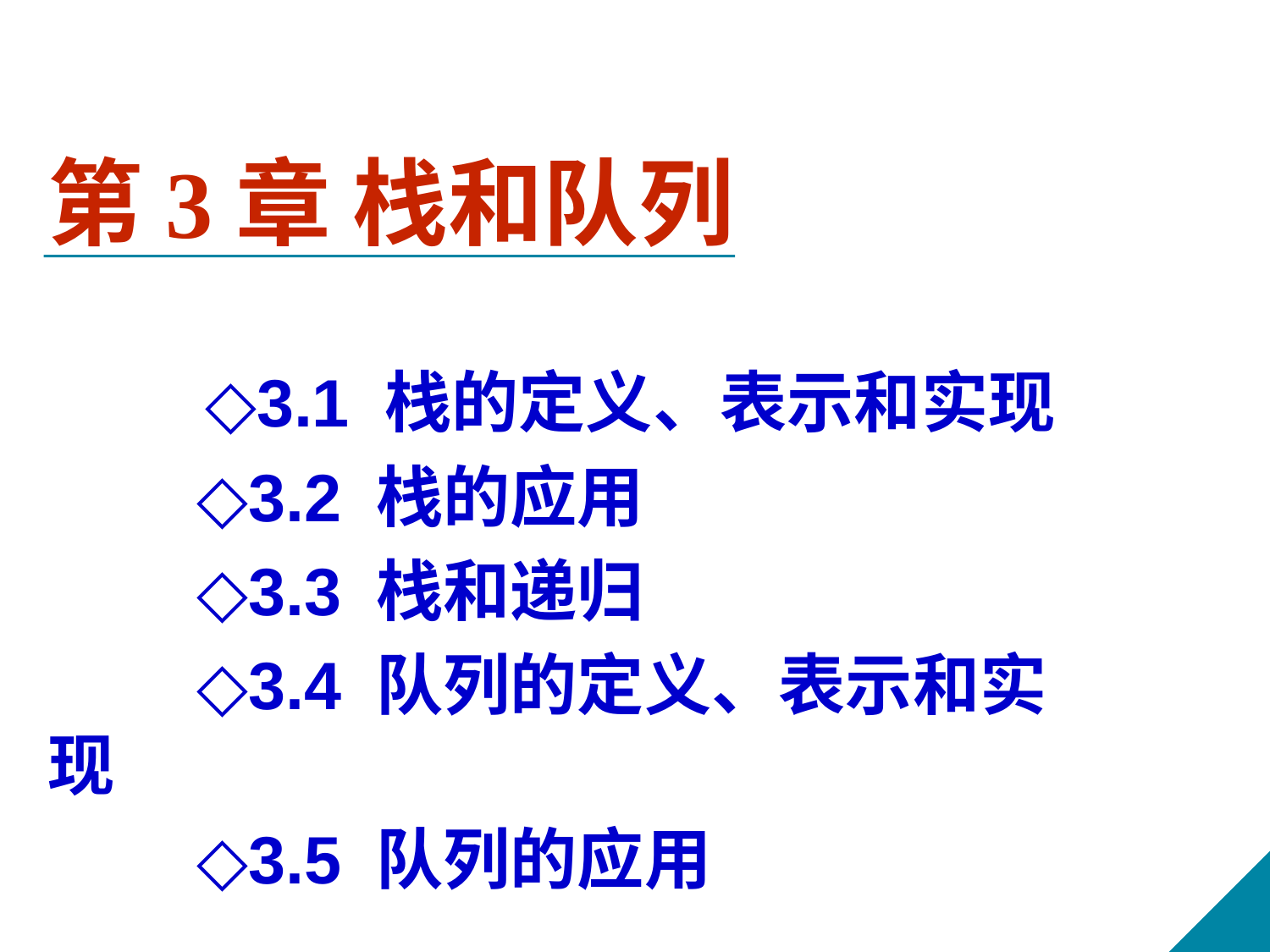

第3章 栈和队列

        ◇3.1 栈的定义、表示和实现
        ◇3.2 栈的应用
        ◇3.3 栈和递归
        ◇3.4 队列的定义、表示和实现
        ◇3.5 队列的应用